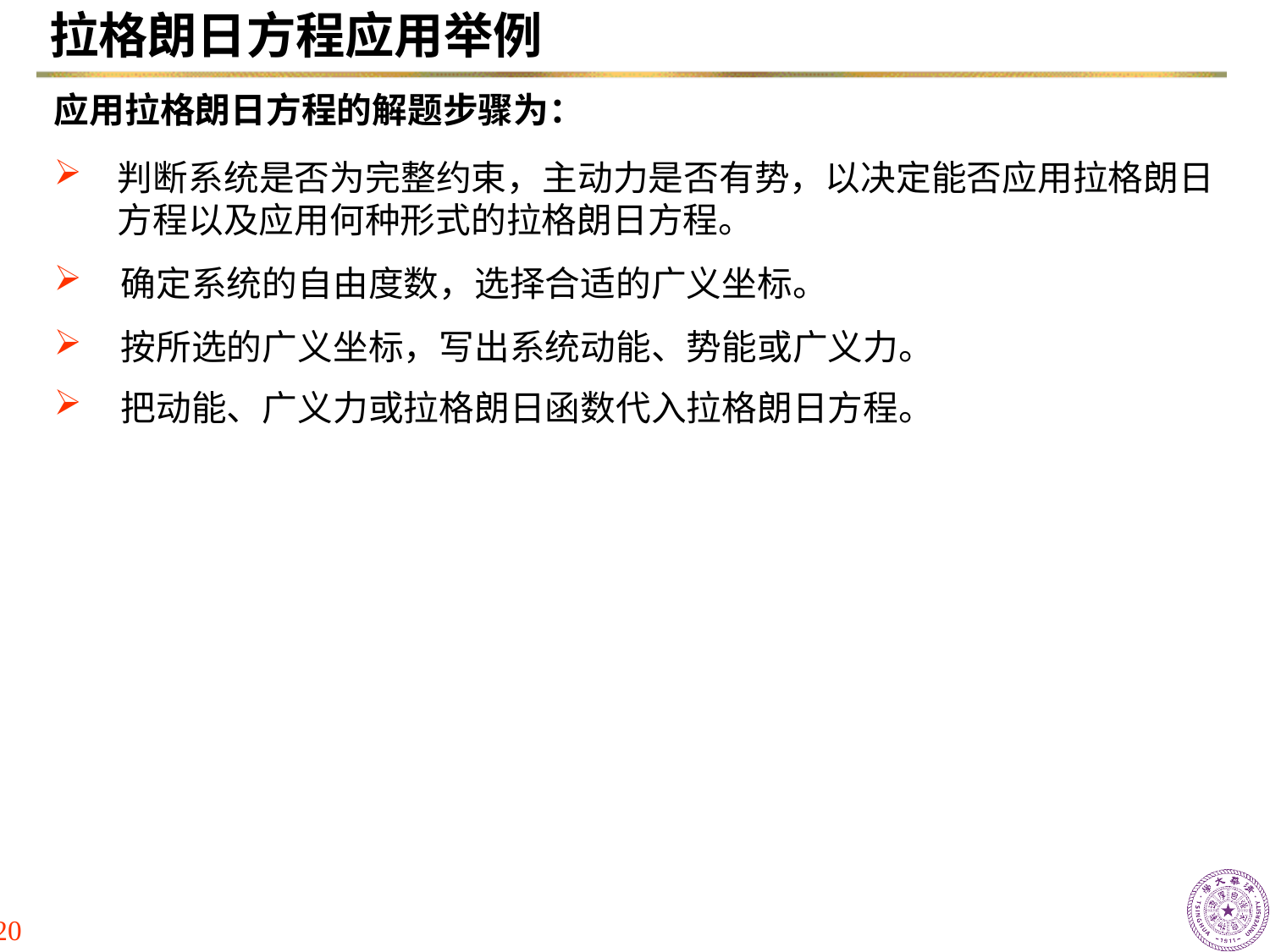

# 拉格朗日方程应用举例
应用拉格朗日方程的解题步骤为：
判断系统是否为完整约束，主动力是否有势，以决定能否应用拉格朗日方程以及应用何种形式的拉格朗日方程。
确定系统的自由度数，选择合适的广义坐标。
按所选的广义坐标，写出系统动能、势能或广义力。
把动能、广义力或拉格朗日函数代入拉格朗日方程。